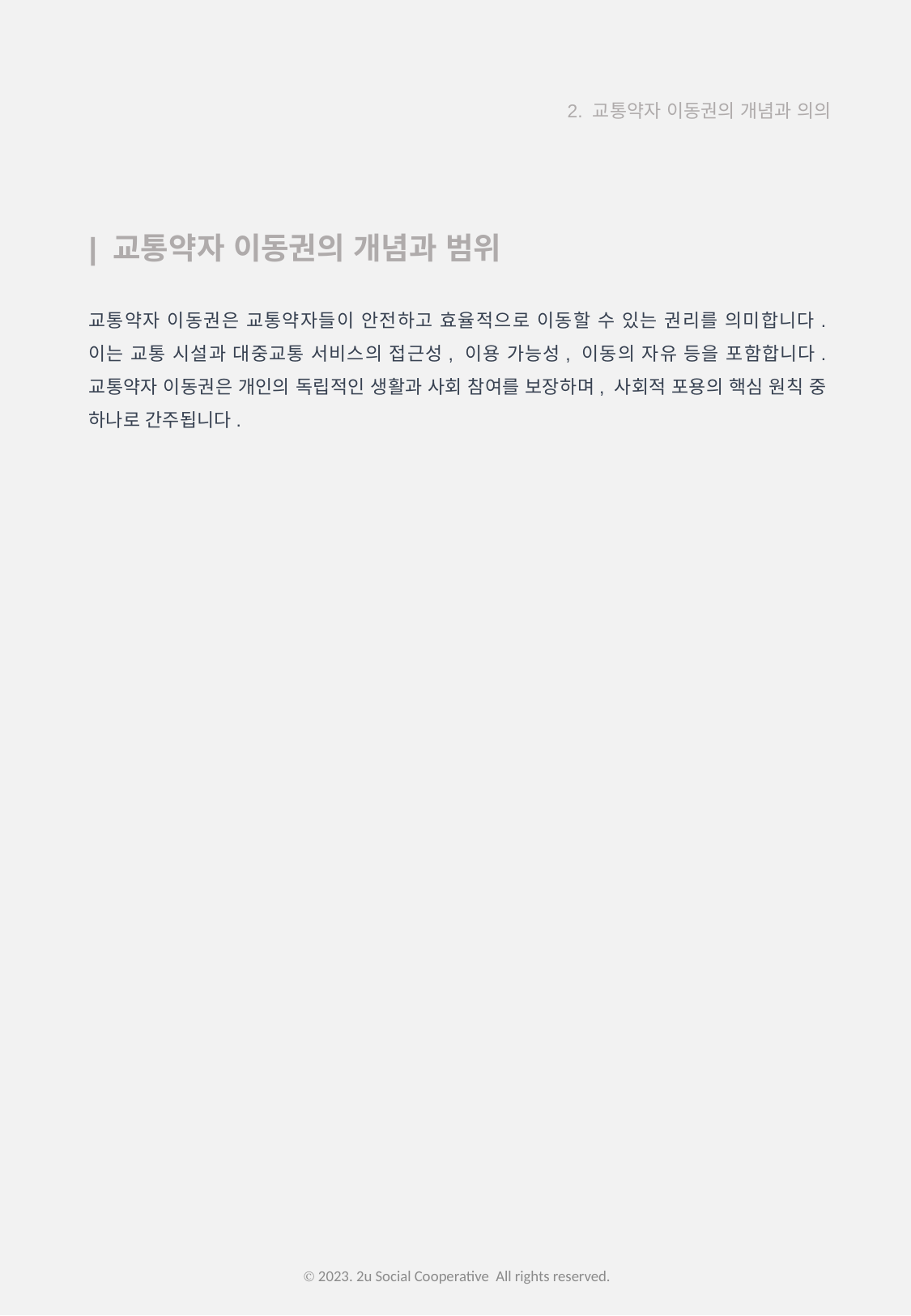

2. 교통약자 이동권의 개념과 의의
| 교통약자 이동권의 개념과 범위
교통약자 이동권은 교통약자들이 안전하고 효율적으로 이동할 수 있는 권리를 의미합니다. 이는 교통 시설과 대중교통 서비스의 접근성, 이용 가능성, 이동의 자유 등을 포함합니다. 교통약자 이동권은 개인의 독립적인 생활과 사회 참여를 보장하며, 사회적 포용의 핵심 원칙 중 하나로 간주됩니다.
Ⓒ 2023. 2u Social Cooperative  All rights reserved.